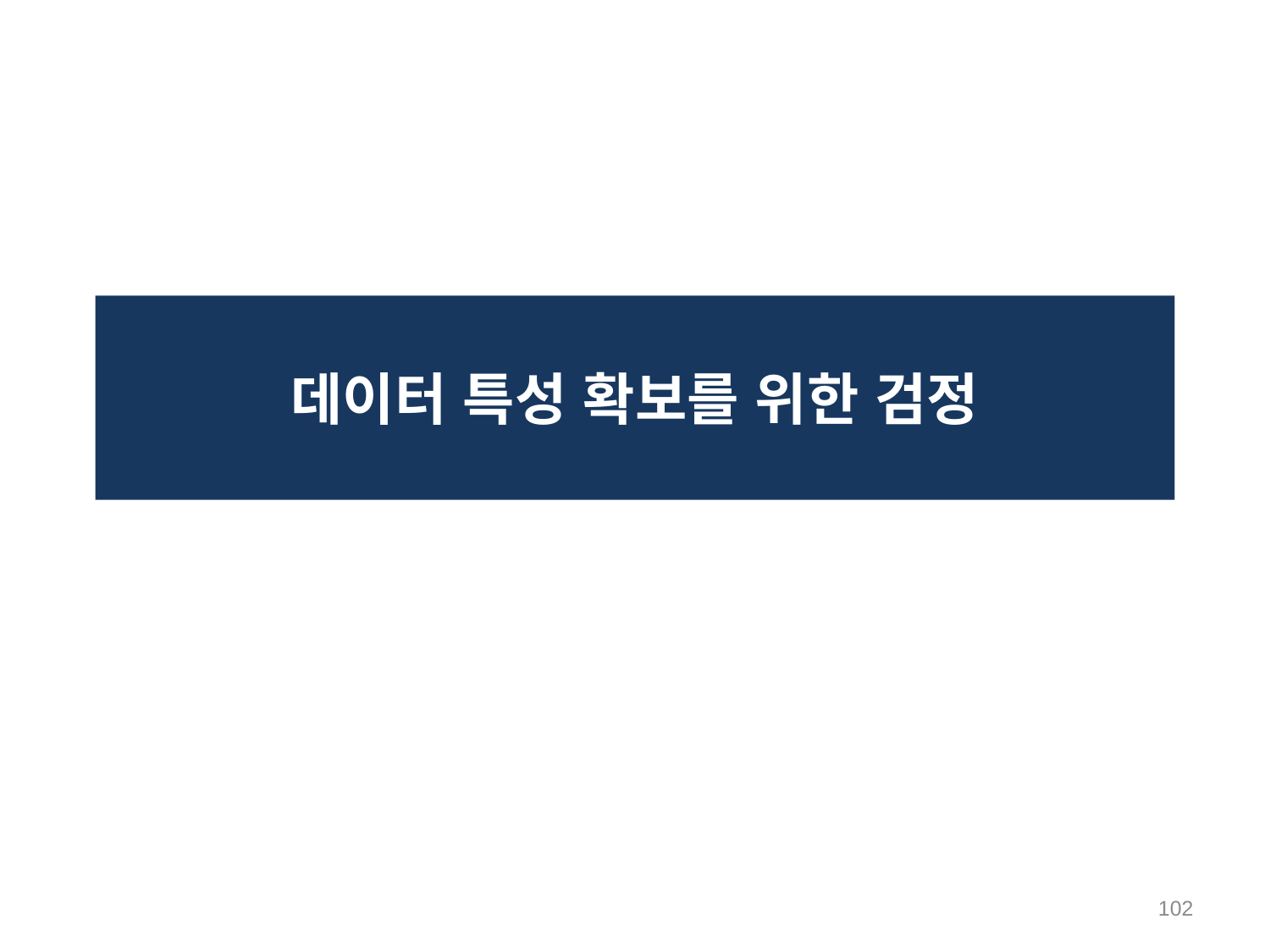

# 데이터 특성 확보를 위한 검정

102